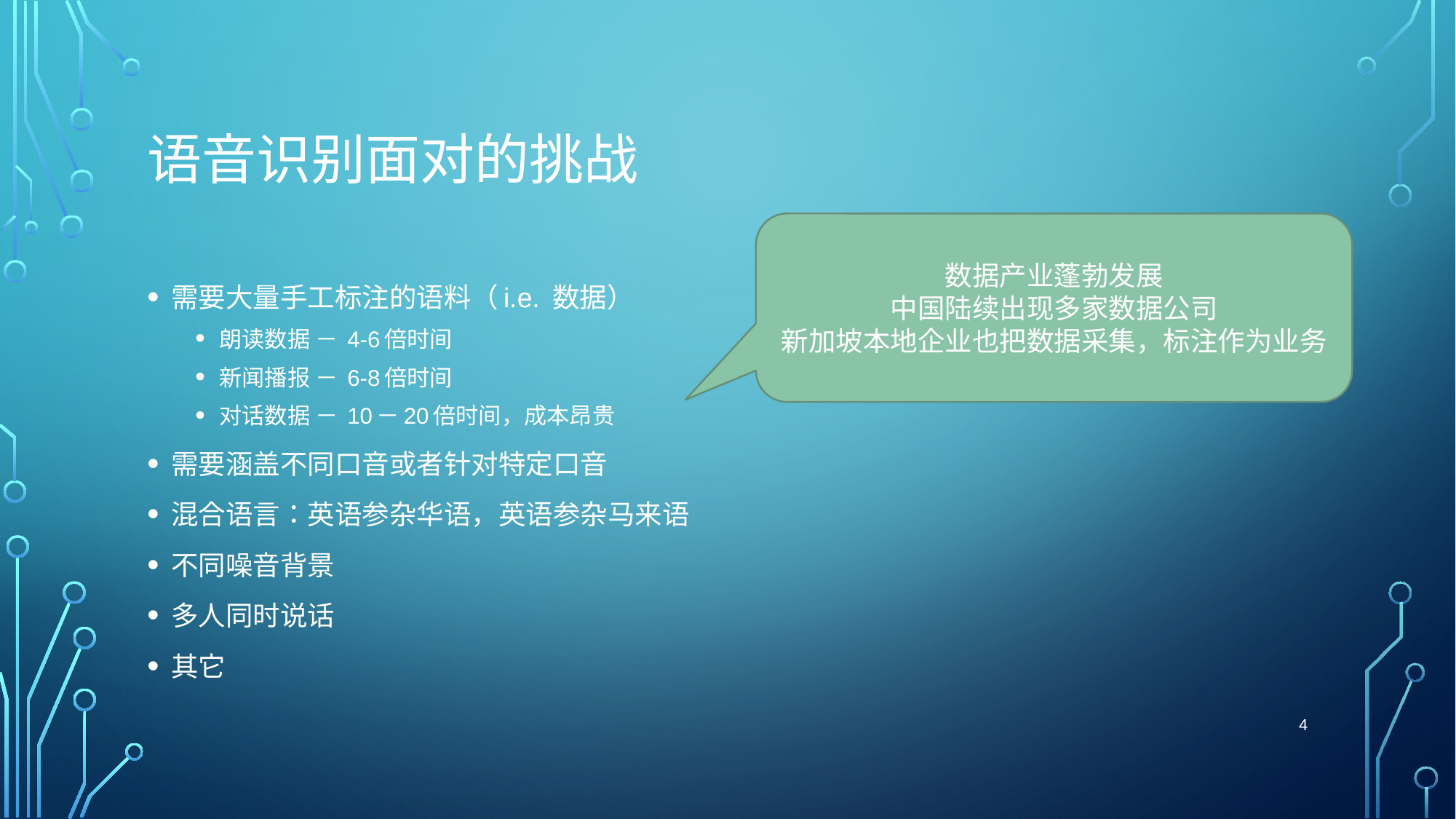

# 语音识别面对的挑战
数据产业蓬勃发展
中国陆续出现多家数据公司
新加坡本地企业也把数据采集，标注作为业务
需要大量手工标注的语料（i.e. 数据）
朗读数据 － 4-6倍时间
新闻播报 － 6-8倍时间
对话数据 － 10－20倍时间，成本昂贵
需要涵盖不同口音或者针对特定口音
混合语言：英语参杂华语，英语参杂马来语
不同噪音背景
多人同时说话
其它

4